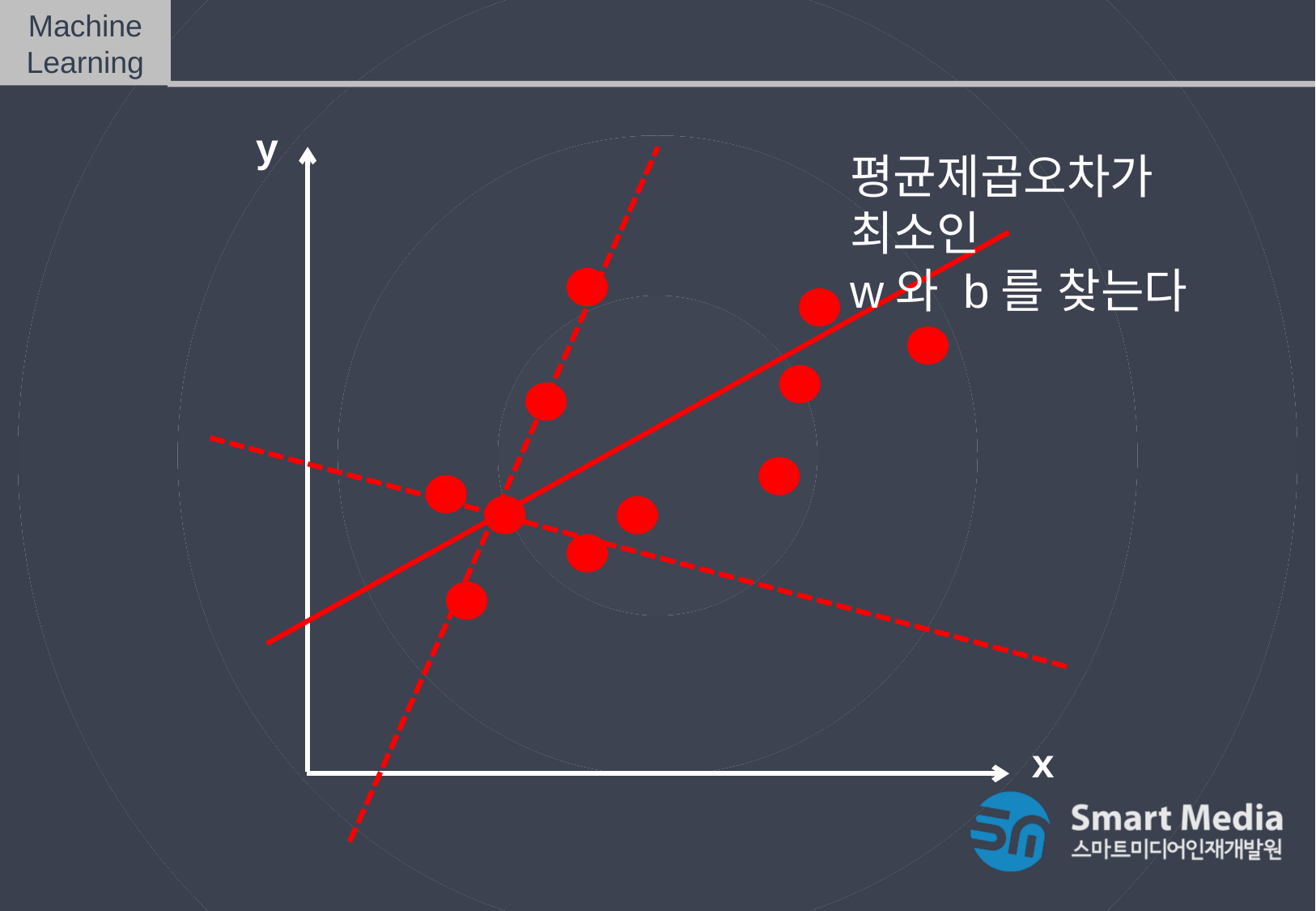

Machine Learning
Linear Model – Regression (MSE)

y
평균제곱오차가 최소인
w와 b를 찾는다

x